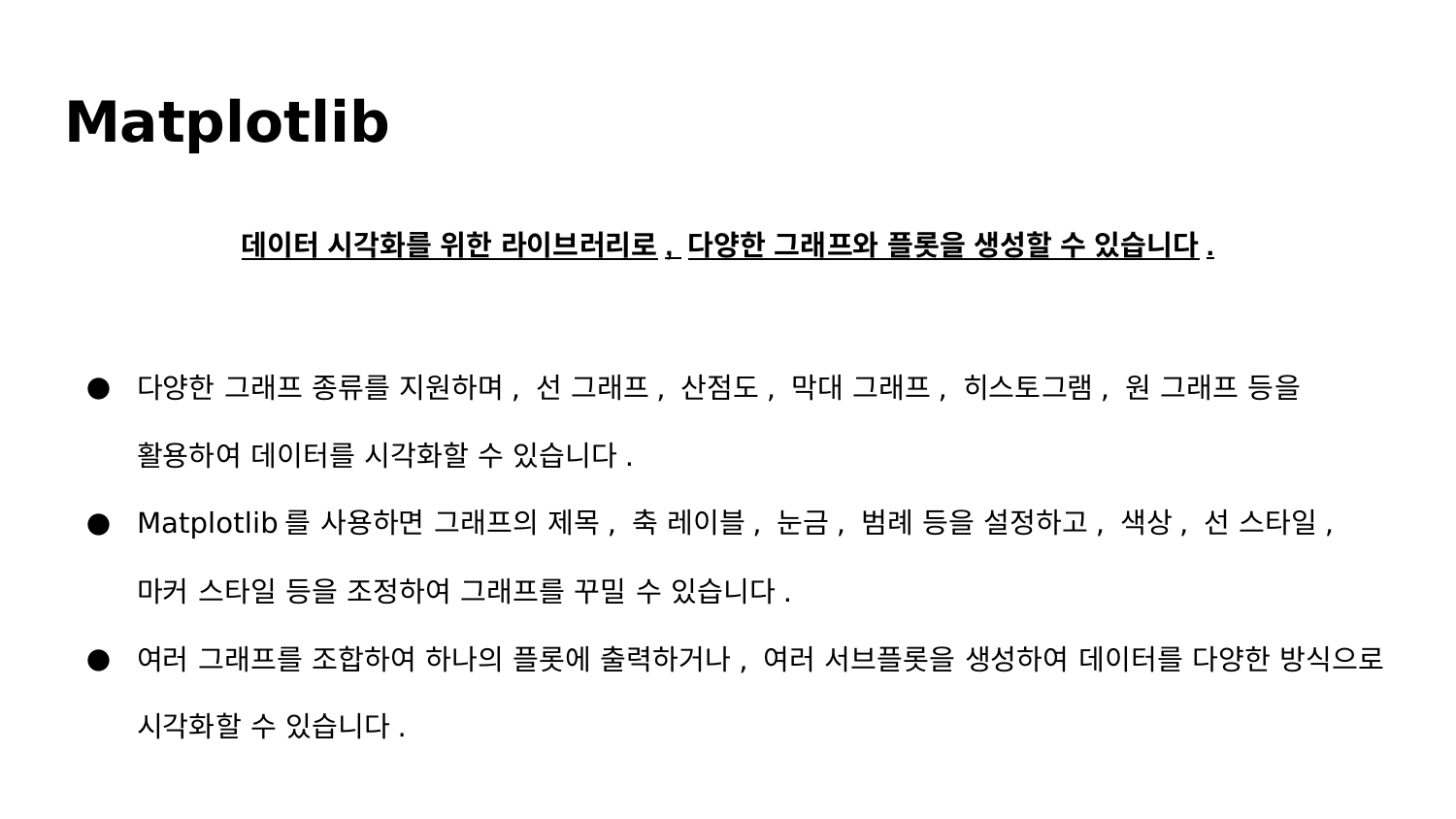

# Matplotlib
데이터 시각화를 위한 라이브러리로, 다양한 그래프와 플롯을 생성할 수 있습니다.
다양한 그래프 종류를 지원하며, 선 그래프, 산점도, 막대 그래프, 히스토그램, 원 그래프 등을 활용하여 데이터를 시각화할 수 있습니다.
Matplotlib를 사용하면 그래프의 제목, 축 레이블, 눈금, 범례 등을 설정하고, 색상, 선 스타일, 마커 스타일 등을 조정하여 그래프를 꾸밀 수 있습니다.
여러 그래프를 조합하여 하나의 플롯에 출력하거나, 여러 서브플롯을 생성하여 데이터를 다양한 방식으로 시각화할 수 있습니다.